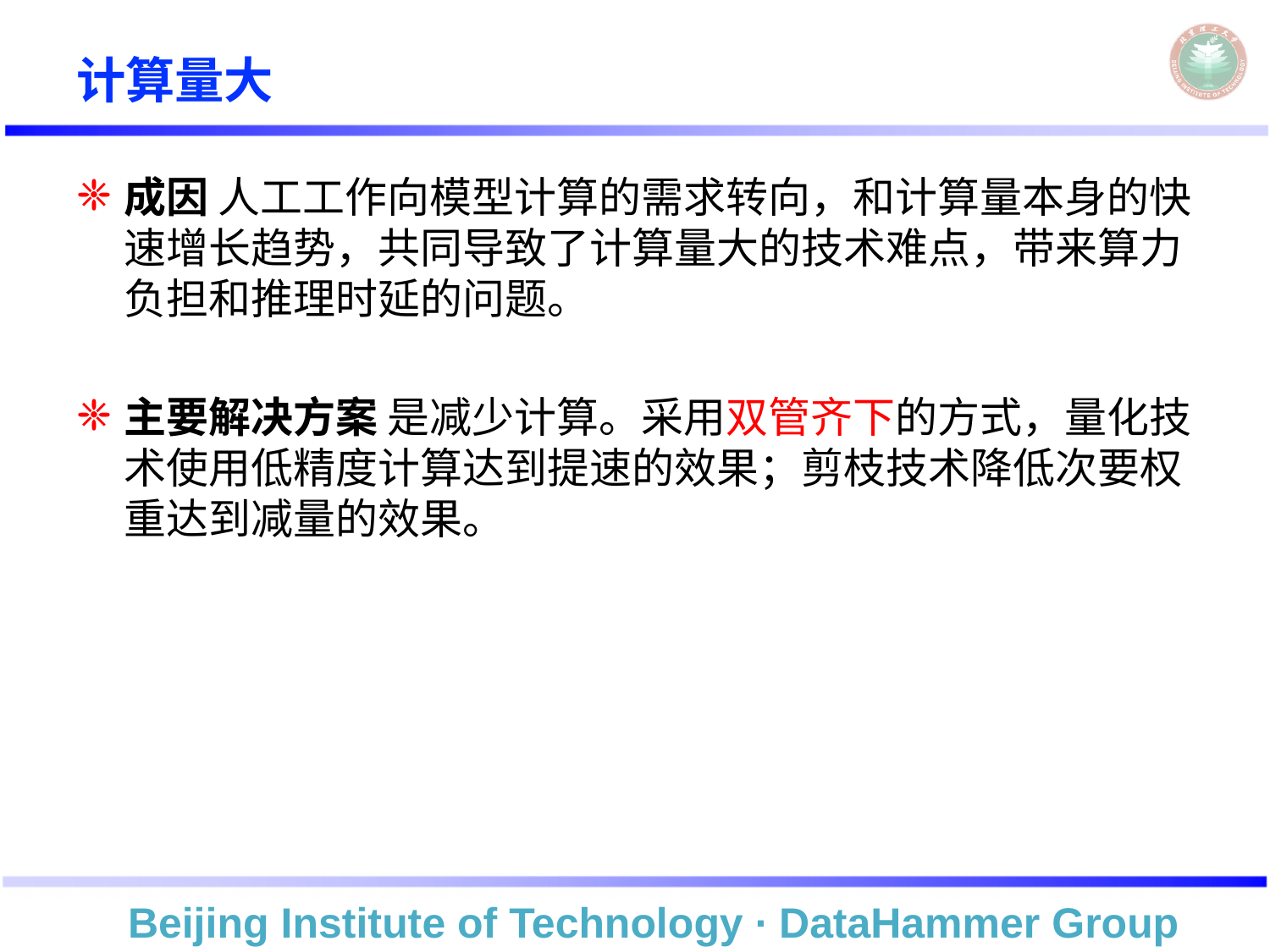

# 计算量大
成因 人工工作向模型计算的需求转向，和计算量本身的快速增长趋势，共同导致了计算量大的技术难点，带来算力负担和推理时延的问题。

主要解决方案 是减少计算。采用双管齐下的方式，量化技术使用低精度计算达到提速的效果；剪枝技术降低次要权重达到减量的效果。